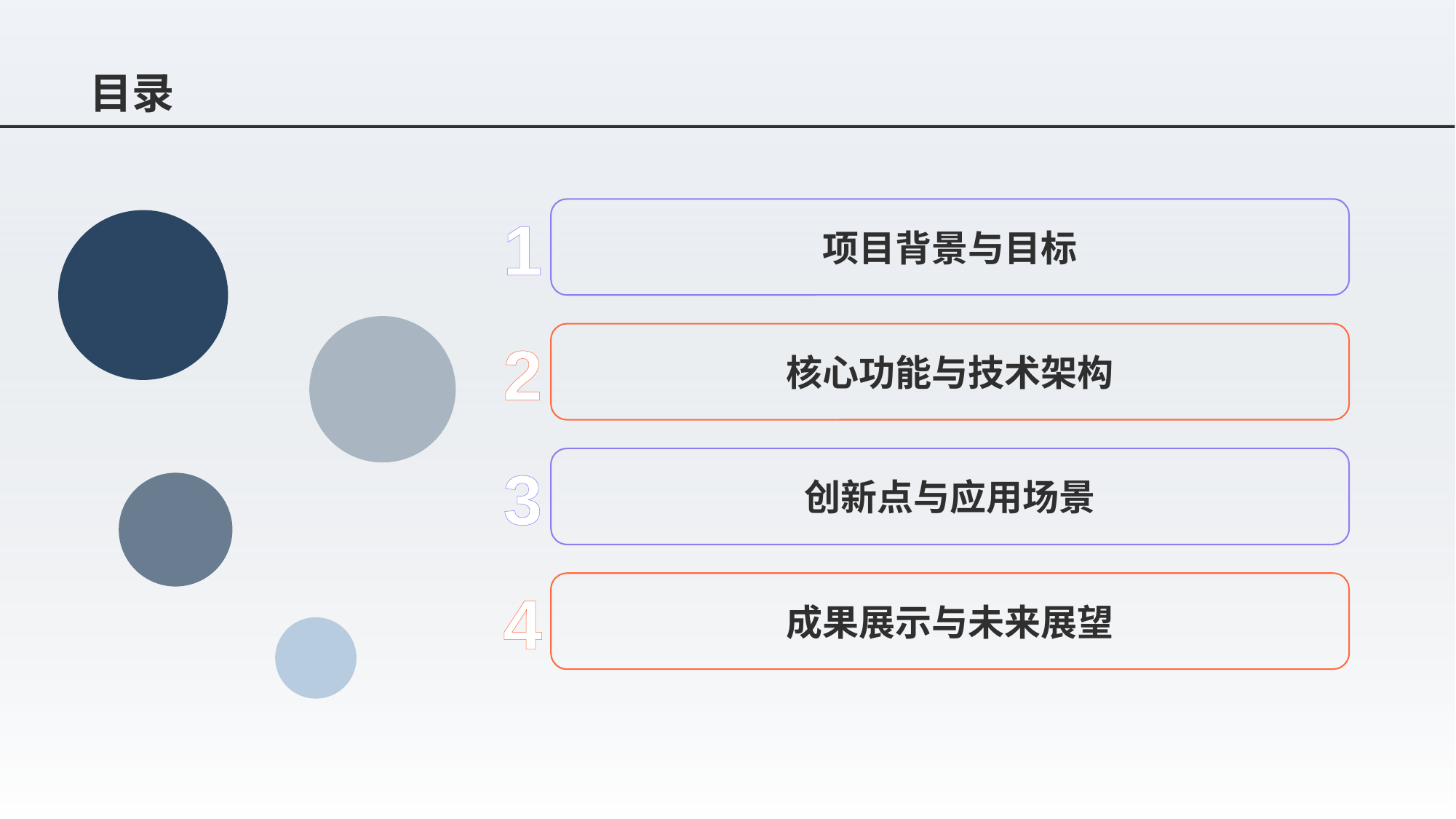

# 目录

1
项目背景与目标
2
核心功能与技术架构
3
创新点与应用场景
4
成果展示与未来展望